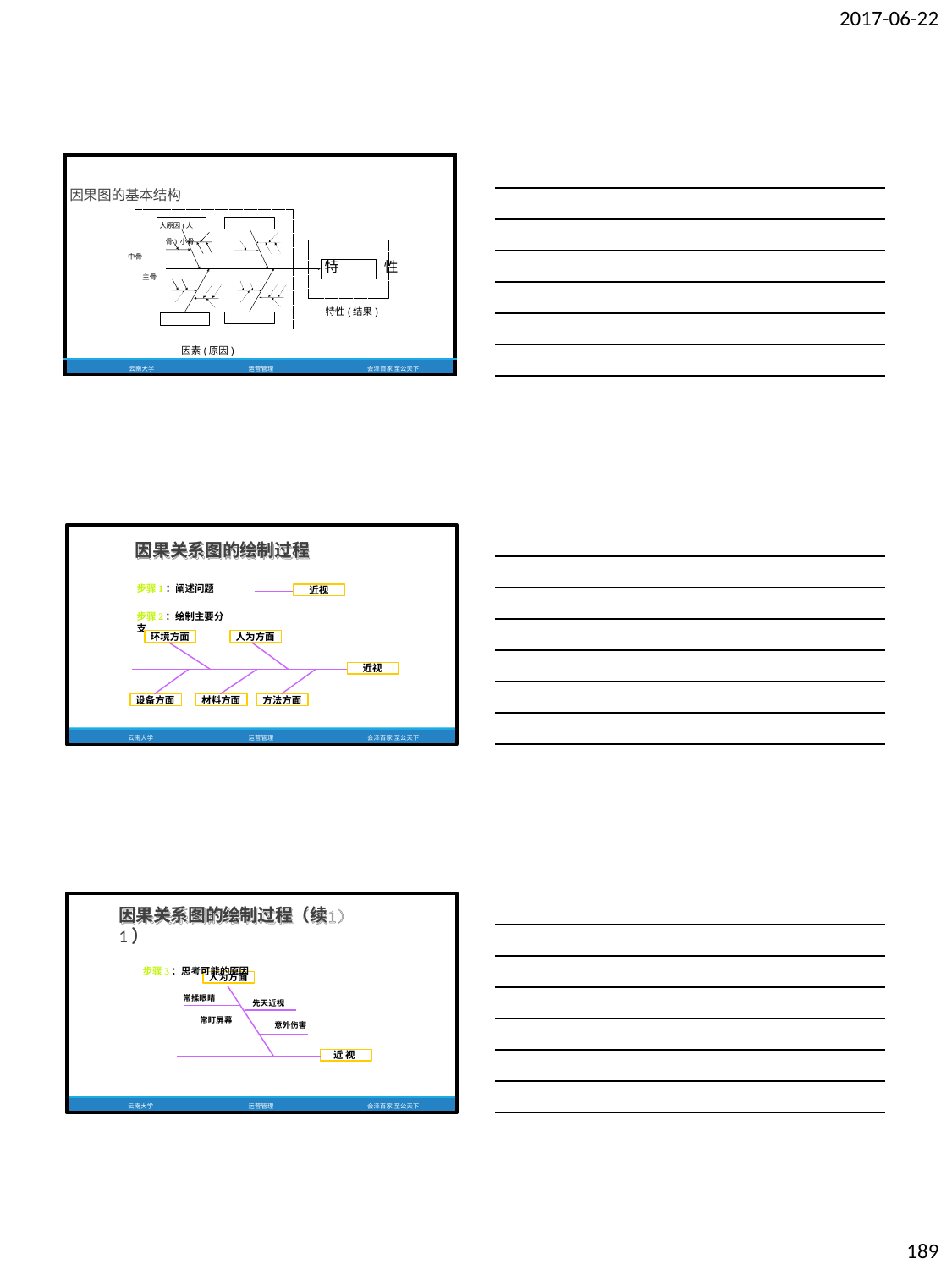

2017-06-22
| 因果图的基本结构 大原因(大骨) 小骨 中骨 主骨 因素(原因) |  | 特 性 特性(结果) |
| --- | --- | --- |
| 云南大学 | 运营管理 | 会泽百家 至公天下 |

因果关系图的绘制过程

步骤1：阐述问题

步骤2：绘制主要分支
近视

环境方面
人为方面

近视

设备方面
材料方面
方法方面

云南大学
运营管理
会泽百家 至公天下

因果关系图的绘制过程（续1）

步骤3：思考可能的原因

人为方面

常揉眼睛
先天近视

常盯屏幕
意外伤害

近 视

云南大学
运营管理
会泽百家 至公天下

189